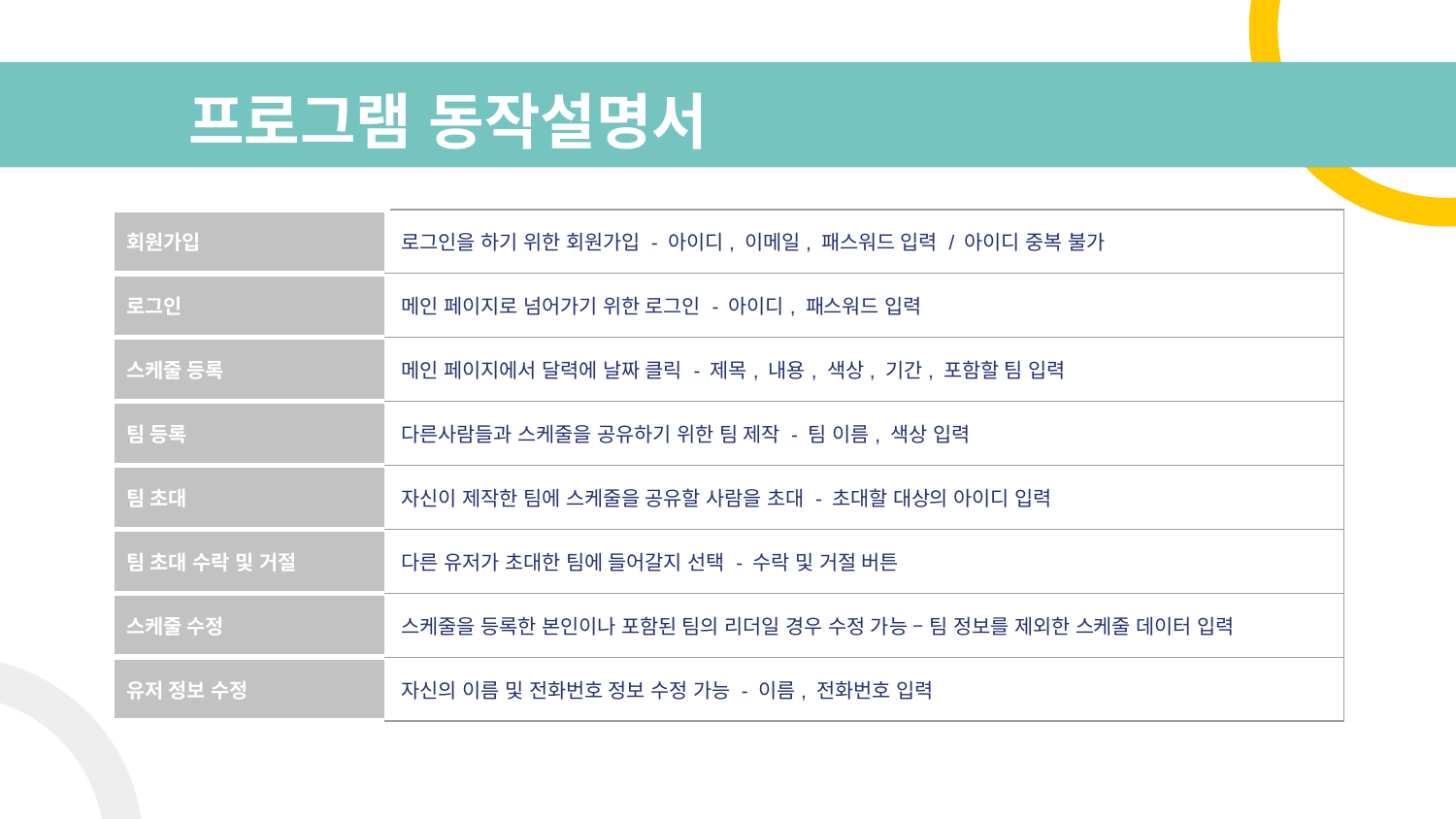

# 프로그램 동작설명서
| 회원가입 | 로그인을 하기 위한 회원가입 - 아이디, 이메일, 패스워드 입력 / 아이디 중복 불가 |
| --- | --- |
| 로그인 | 메인 페이지로 넘어가기 위한 로그인 - 아이디, 패스워드 입력 |
| 스케줄 등록 | 메인 페이지에서 달력에 날짜 클릭 - 제목, 내용, 색상, 기간, 포함할 팀 입력 |
| 팀 등록 | 다른사람들과 스케줄을 공유하기 위한 팀 제작 - 팀 이름, 색상 입력 |
| 팀 초대 | 자신이 제작한 팀에 스케줄을 공유할 사람을 초대 - 초대할 대상의 아이디 입력 |
| 팀 초대 수락 및 거절 | 다른 유저가 초대한 팀에 들어갈지 선택 - 수락 및 거절 버튼 |
| 스케줄 수정 | 스케줄을 등록한 본인이나 포함된 팀의 리더일 경우 수정 가능 – 팀 정보를 제외한 스케줄 데이터 입력 |
| 유저 정보 수정 | 자신의 이름 및 전화번호 정보 수정 가능 - 이름, 전화번호 입력 |